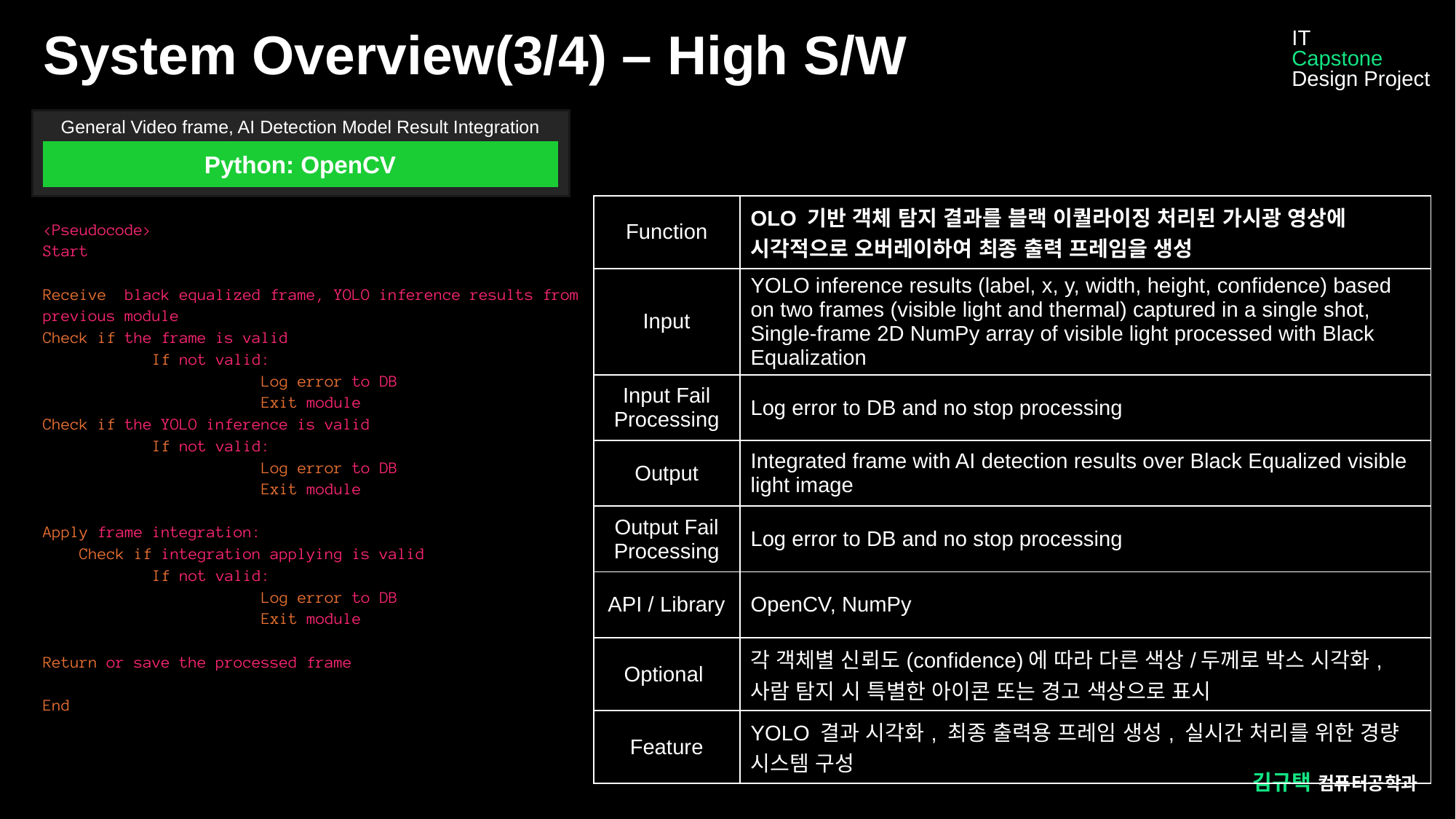

IT
Capstone
Design Project
System Overview(3/4) – High S/W
General Video frame, AI Detection Model Result Integration
Python: OpenCV
| Function | OLO 기반 객체 탐지 결과를 블랙 이퀄라이징 처리된 가시광 영상에 시각적으로 오버레이하여 최종 출력 프레임을 생성 |
| --- | --- |
| Input | YOLO inference results (label, x, y, width, height, confidence) based on two frames (visible light and thermal) captured in a single shot, Single-frame 2D NumPy array of visible light processed with Black Equalization |
| Input Fail Processing | Log error to DB and no stop processing |
| Output | Integrated frame with AI detection results over Black Equalized visible light image |
| Output Fail Processing | Log error to DB and no stop processing |
| API / Library | OpenCV, NumPy |
| Optional | 각 객체별 신뢰도(confidence)에 따라 다른 색상/두께로 박스 시각화, 사람 탐지 시 특별한 아이콘 또는 경고 색상으로 표시 |
| Feature | YOLO 결과 시각화, 최종 출력용 프레임 생성, 실시간 처리를 위한 경량 시스템 구성 |
<Pseudocode>
Start

Receive  black equalized frame, YOLO inference results from previous module
Check if the frame is valid
    	If not valid:
        		Log error to DB
        		Exit module
Check if the YOLO inference is valid
    	If not valid:
        		Log error to DB
        		Exit module

Apply frame integration:
    Check if integration applying is valid
    	If not valid:
        		Log error to DB
        		Exit module

Return or save the processed frame

End
김규택 컴퓨터공학과